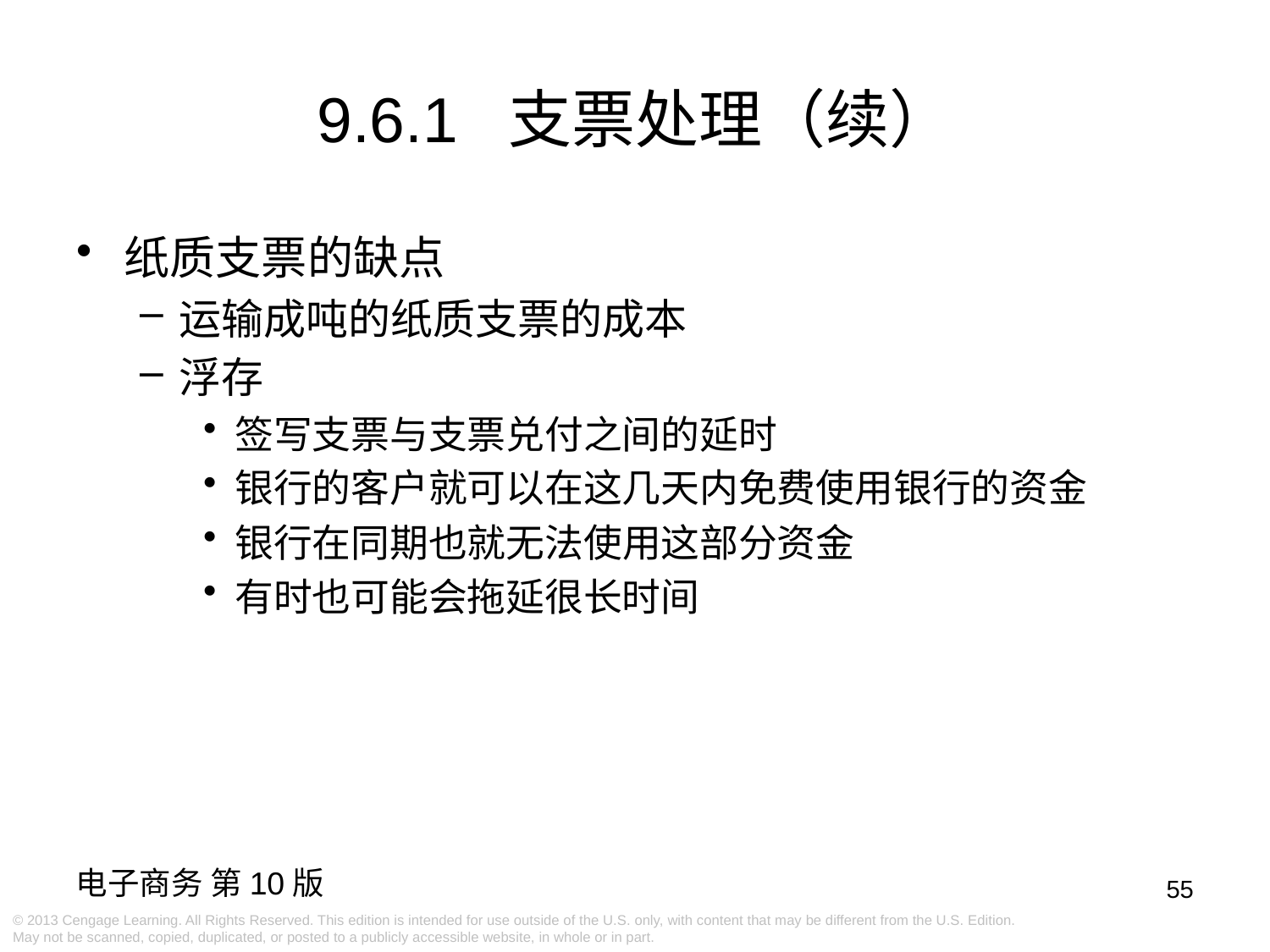

9.6.1  支票处理（续）
纸质支票的缺点
运输成吨的纸质支票的成本
浮存
签写支票与支票兑付之间的延时
银行的客户就可以在这几天内免费使用银行的资金
银行在同期也就无法使用这部分资金
有时也可能会拖延很长时间
55